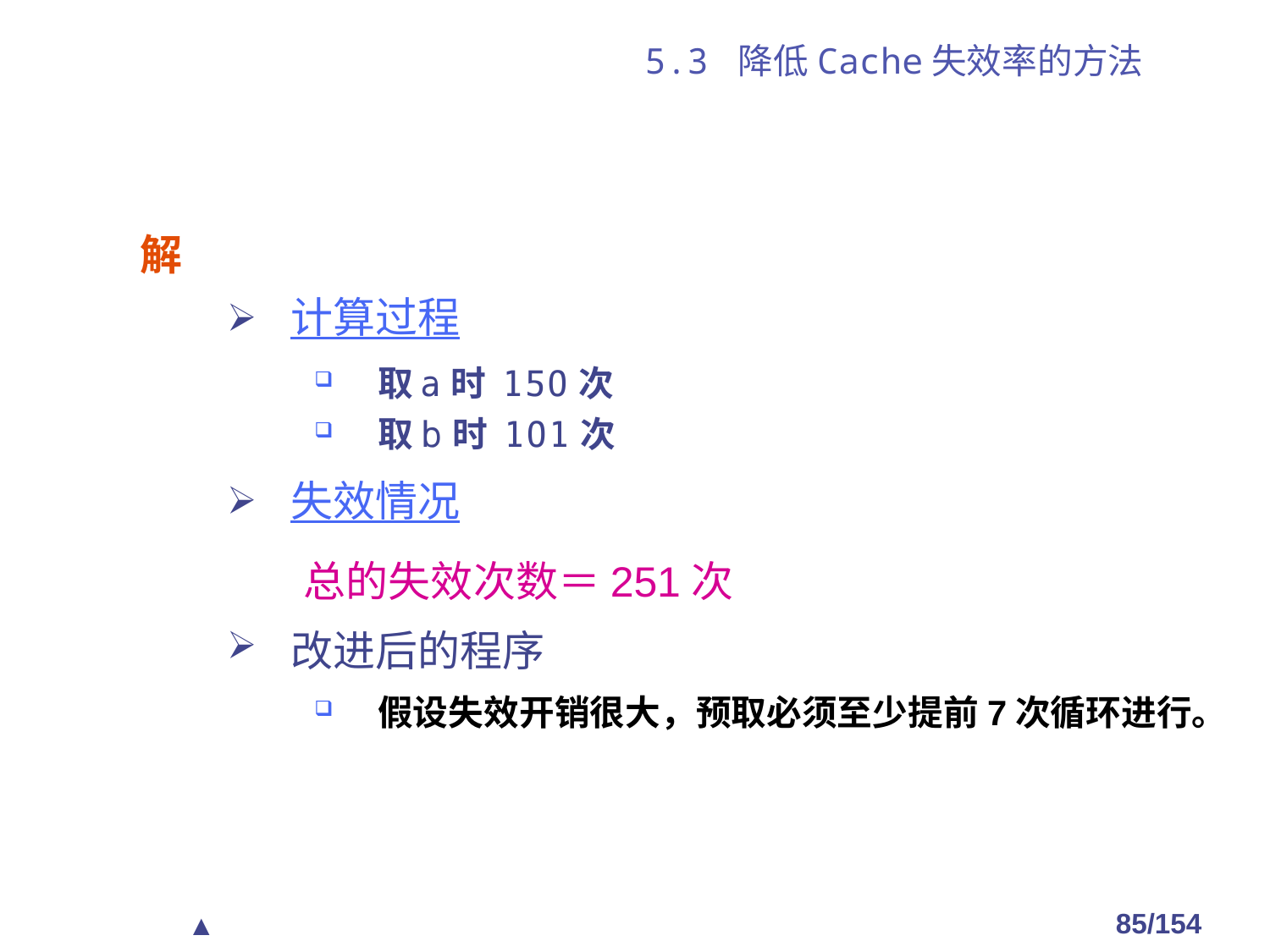

# 5.3 降低Cache失效率的方法
解
计算过程
取a时 150次
取b时 101次
失效情况
       总的失效次数＝251次
改进后的程序
假设失效开销很大，预取必须至少提前7次循环进行。